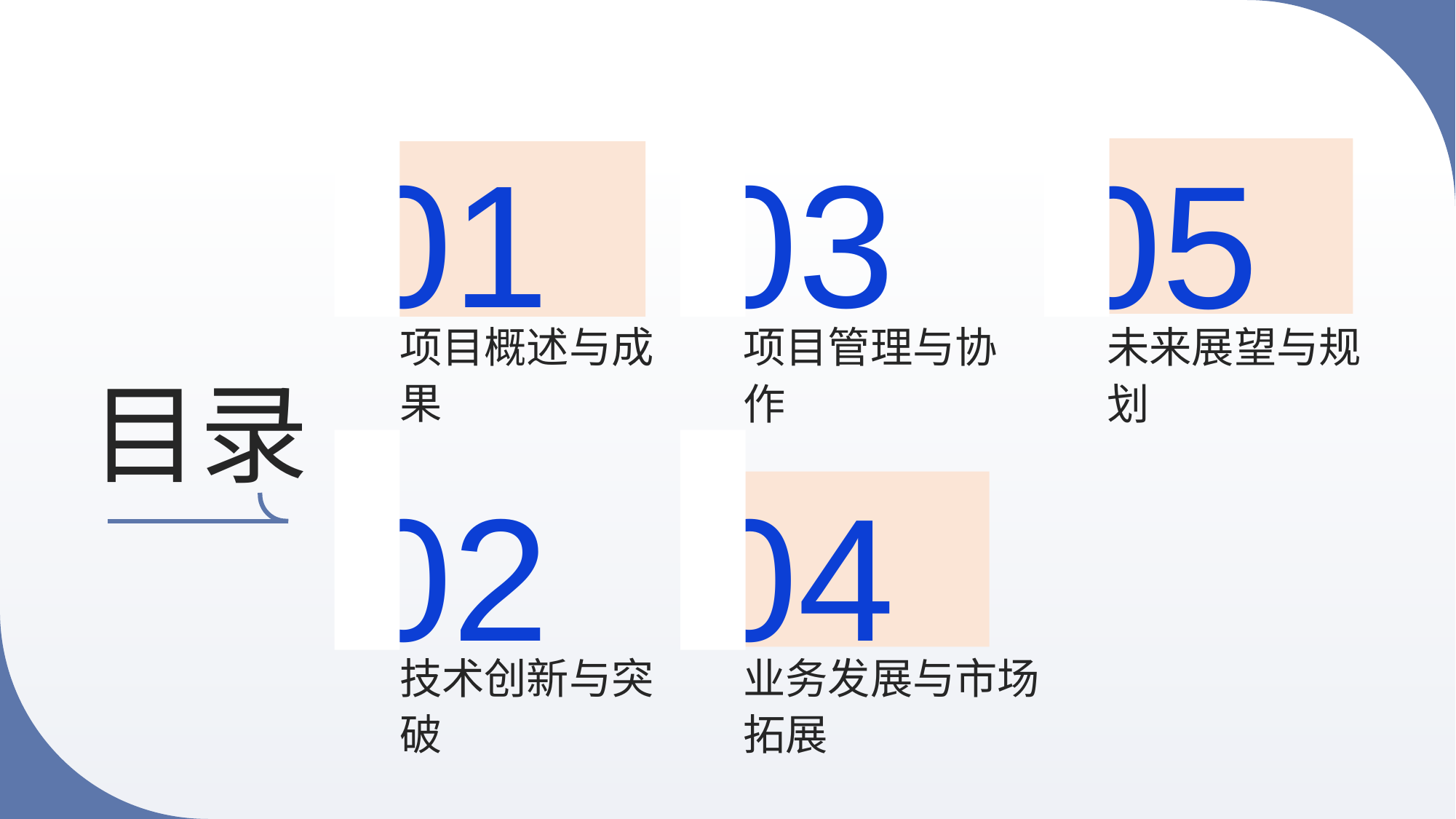

01
05

03
项目概述与成果
项目管理与协作
未来展望与规划
目录
02
04

技术创新与突破
业务发展与市场拓展